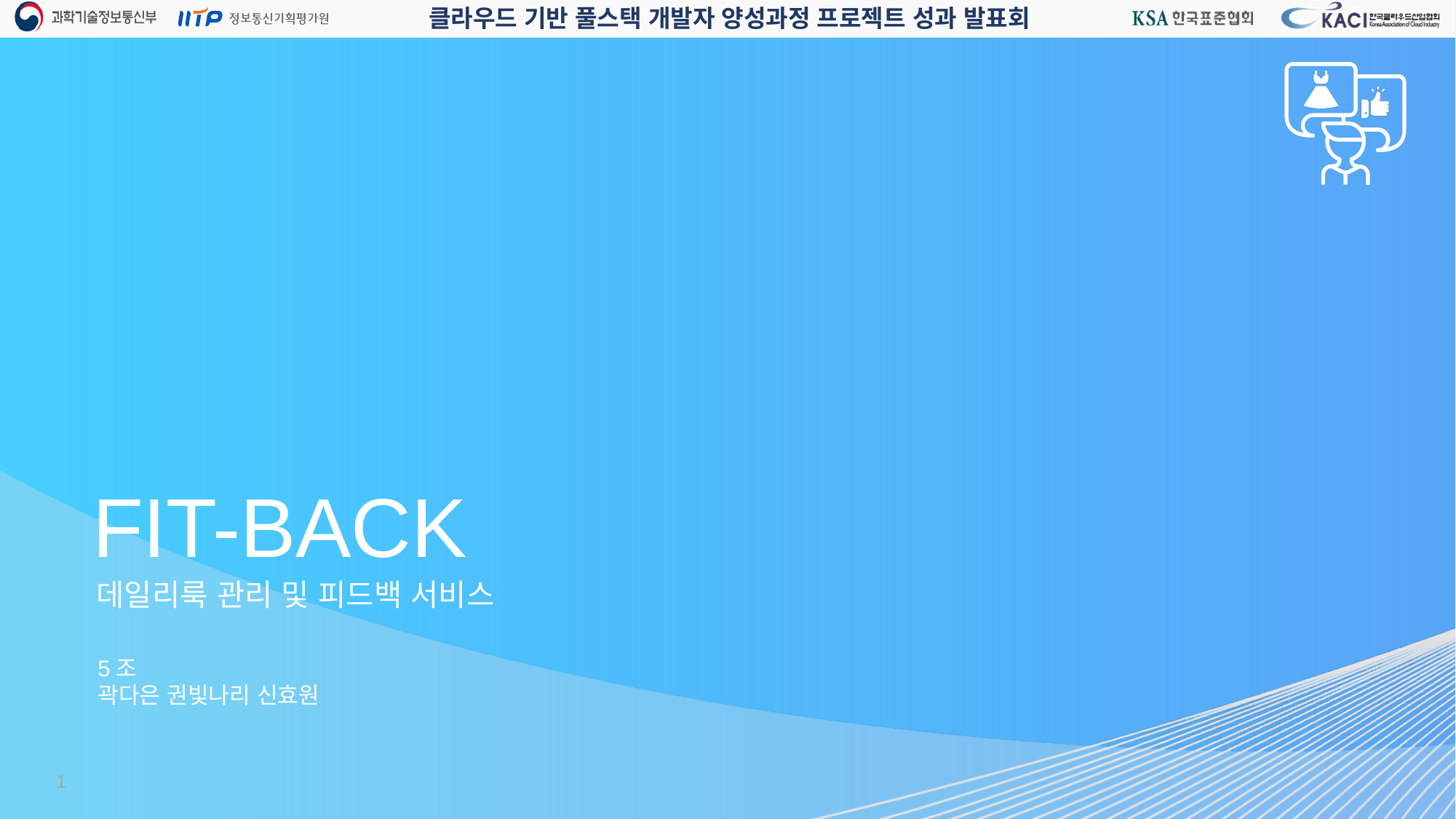

FIT-BACK
데일리룩 관리 및 피드백 서비스
5조
곽다은 권빛나리 신효원
1